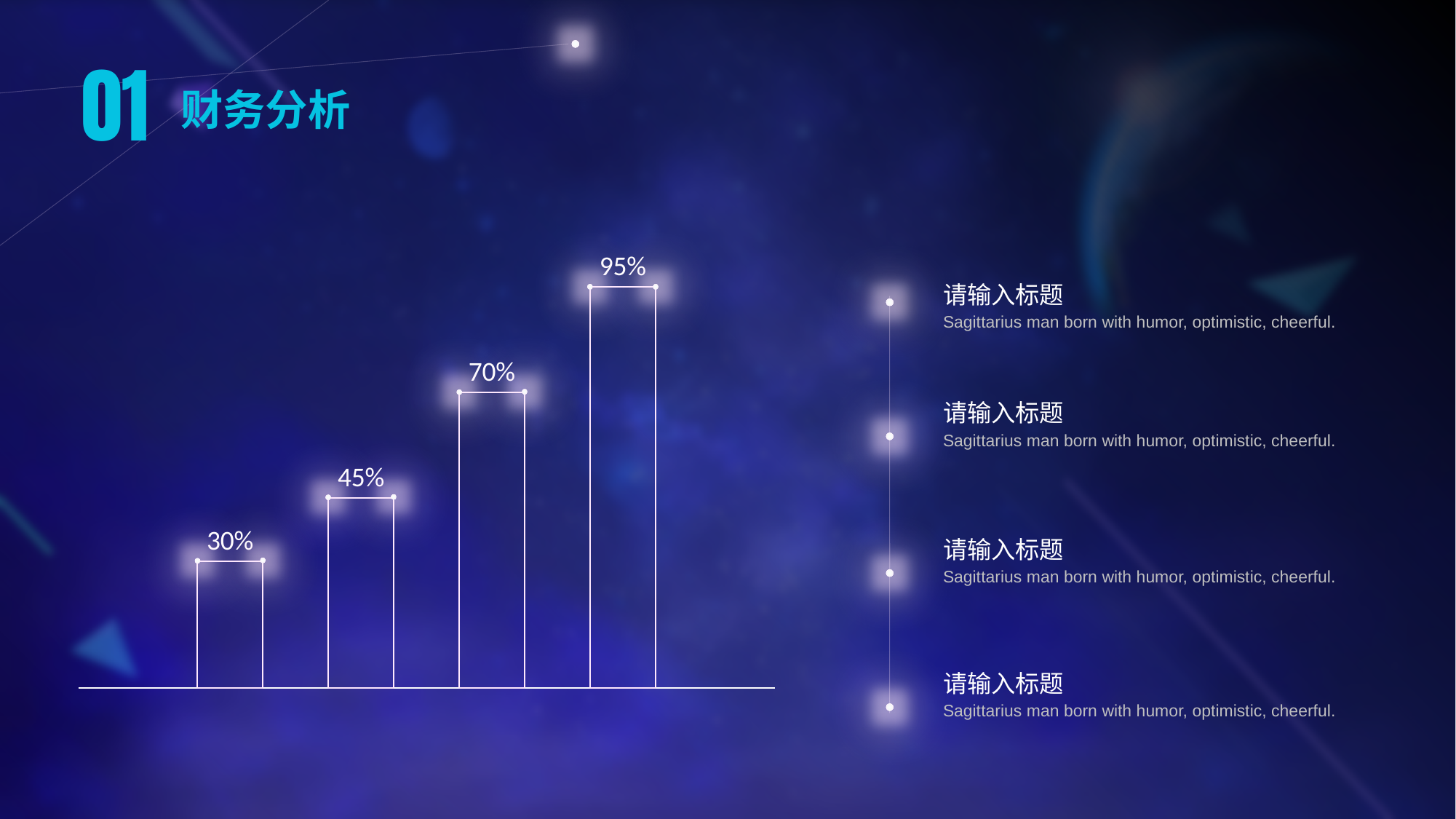

01
财务分析

### Chart

| Category | 系列 1 | 系列 2 | 系列 3 | 系列4 |
|---|---|---|---|---|
| 类别 | 0.3 | 0.45 | 0.7 | 0.95 |
请输入标题

Sagittarius man born with humor, optimistic, cheerful.

请输入标题
Sagittarius man born with humor, optimistic, cheerful.

请输入标题

Sagittarius man born with humor, optimistic, cheerful.

请输入标题
Sagittarius man born with humor, optimistic, cheerful.